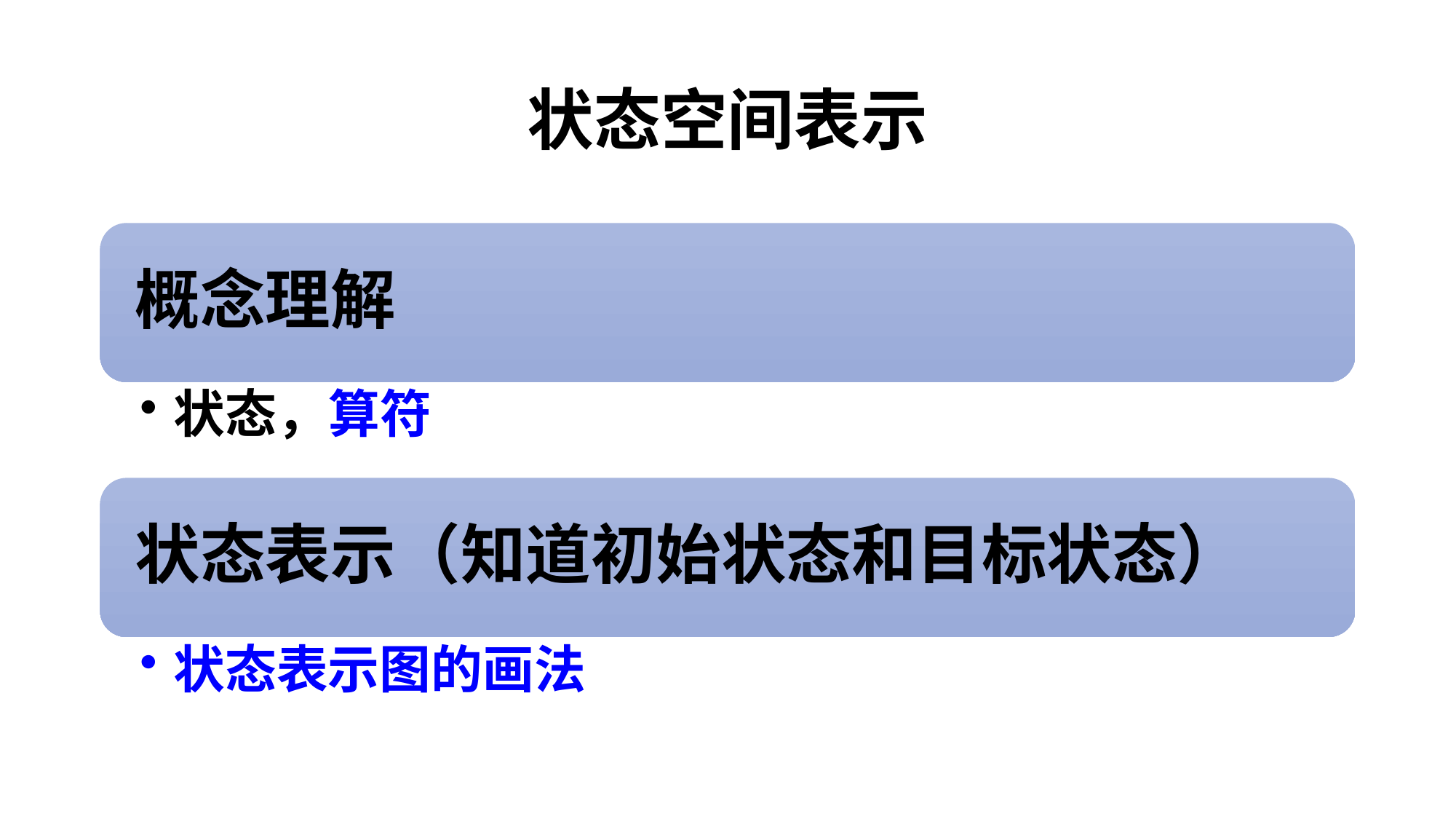

# 状态空间表示
概念理解
状态，算符
状态表示（知道初始状态和目标状态）
状态表示图的画法